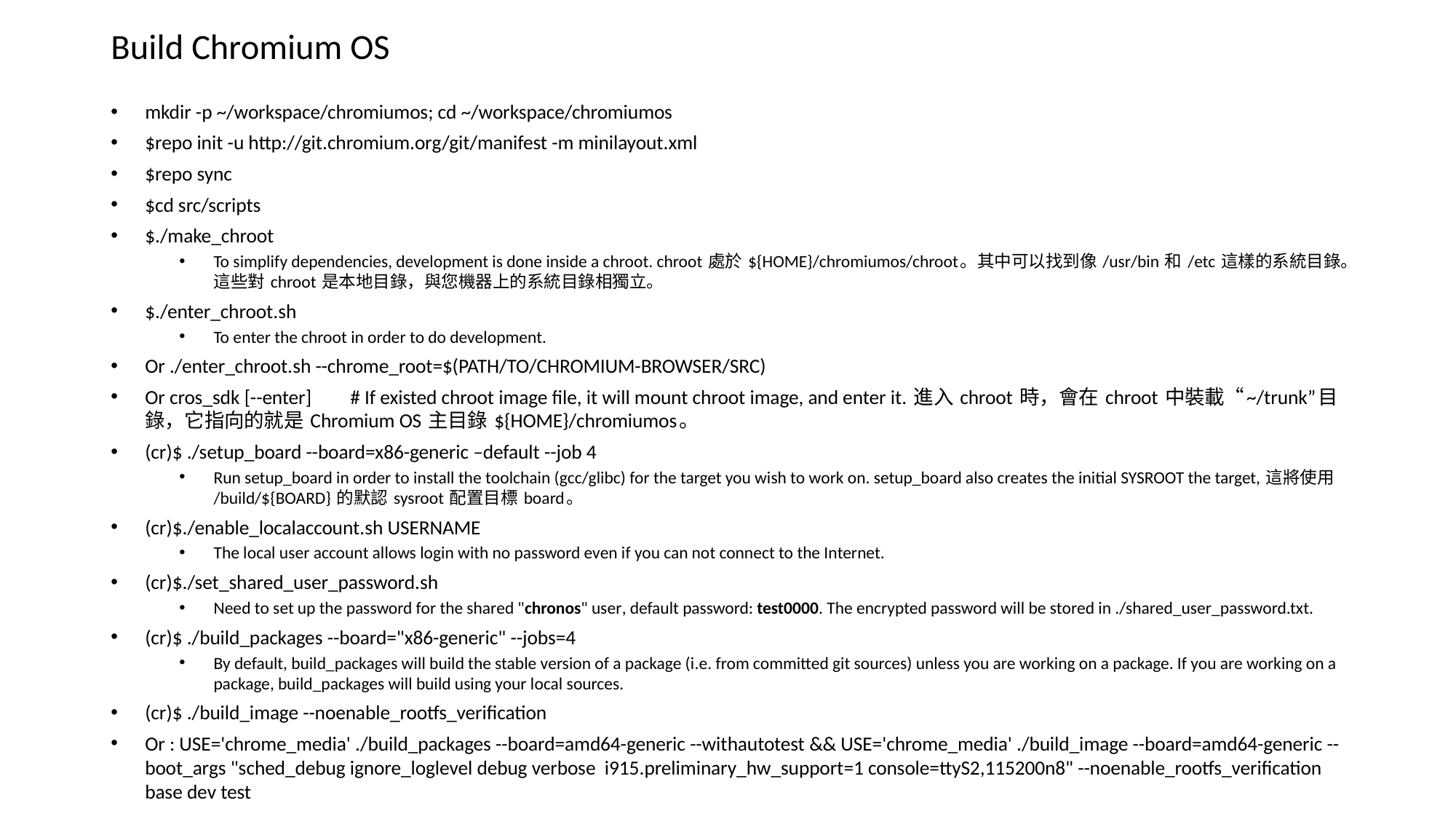

# Build Chromium OS
mkdir -p ~/workspace/chromiumos; cd ~/workspace/chromiumos
$repo init -u http://git.chromium.org/git/manifest -m minilayout.xml
$repo sync
$cd src/scripts
$./make_chroot
To simplify dependencies, development is done inside a chroot. chroot 處於 ${HOME}/chromiumos/chroot。其中可以找到像 /usr/bin 和 /etc 這樣的系統目錄。這些對 chroot 是本地目錄，與您機器上的系統目錄相獨立。
$./enter_chroot.sh
To enter the chroot in order to do development.
Or ./enter_chroot.sh --chrome_root=$(PATH/TO/CHROMIUM-BROWSER/SRC)
Or cros_sdk [--enter]	# If existed chroot image file, it will mount chroot image, and enter it. 進入 chroot 時，會在 chroot 中裝載“~/trunk”目錄，它指向的就是 Chromium OS 主目錄 ${HOME}/chromiumos。
(cr)$ ./setup_board --board=x86-generic –default --job 4
Run setup_board in order to install the toolchain (gcc/glibc) for the target you wish to work on. setup_board also creates the initial SYSROOT the target, 這將使用 /build/${BOARD} 的默認 sysroot 配置目標 board。
(cr)$./enable_localaccount.sh USERNAME
The local user account allows login with no password even if you can not connect to the Internet.
(cr)$./set_shared_user_password.sh
Need to set up the password for the shared "chronos" user, default password: test0000. The encrypted password will be stored in ./shared_user_password.txt.
(cr)$ ./build_packages --board="x86-generic" --jobs=4
By default, build_packages will build the stable version of a package (i.e. from committed git sources) unless you are working on a package. If you are working on a package, build_packages will build using your local sources.
(cr)$ ./build_image --noenable_rootfs_verification
Or : USE='chrome_media' ./build_packages --board=amd64-generic --withautotest && USE='chrome_media' ./build_image --board=amd64-generic --boot_args "sched_debug ignore_loglevel debug verbose  i915.preliminary_hw_support=1 console=ttyS2,115200n8" --noenable_rootfs_verification base dev test